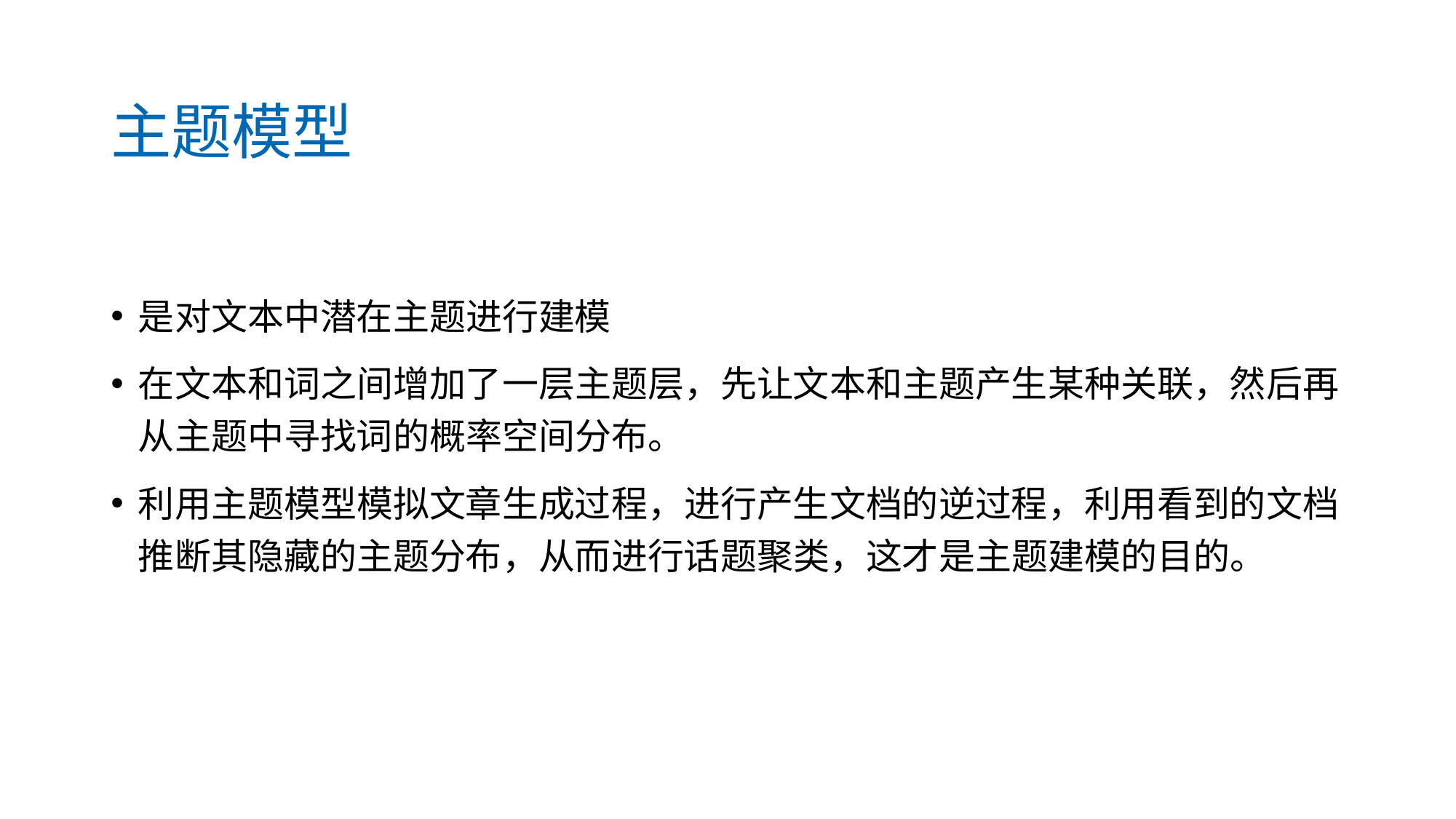

# 主题模型
是对文本中潜在主题进行建模
在文本和词之间增加了一层主题层，先让文本和主题产生某种关联，然后再从主题中寻找词的概率空间分布。
利用主题模型模拟文章生成过程，进行产生文档的逆过程，利用看到的文档推断其隐藏的主题分布，从而进行话题聚类，这才是主题建模的目的。